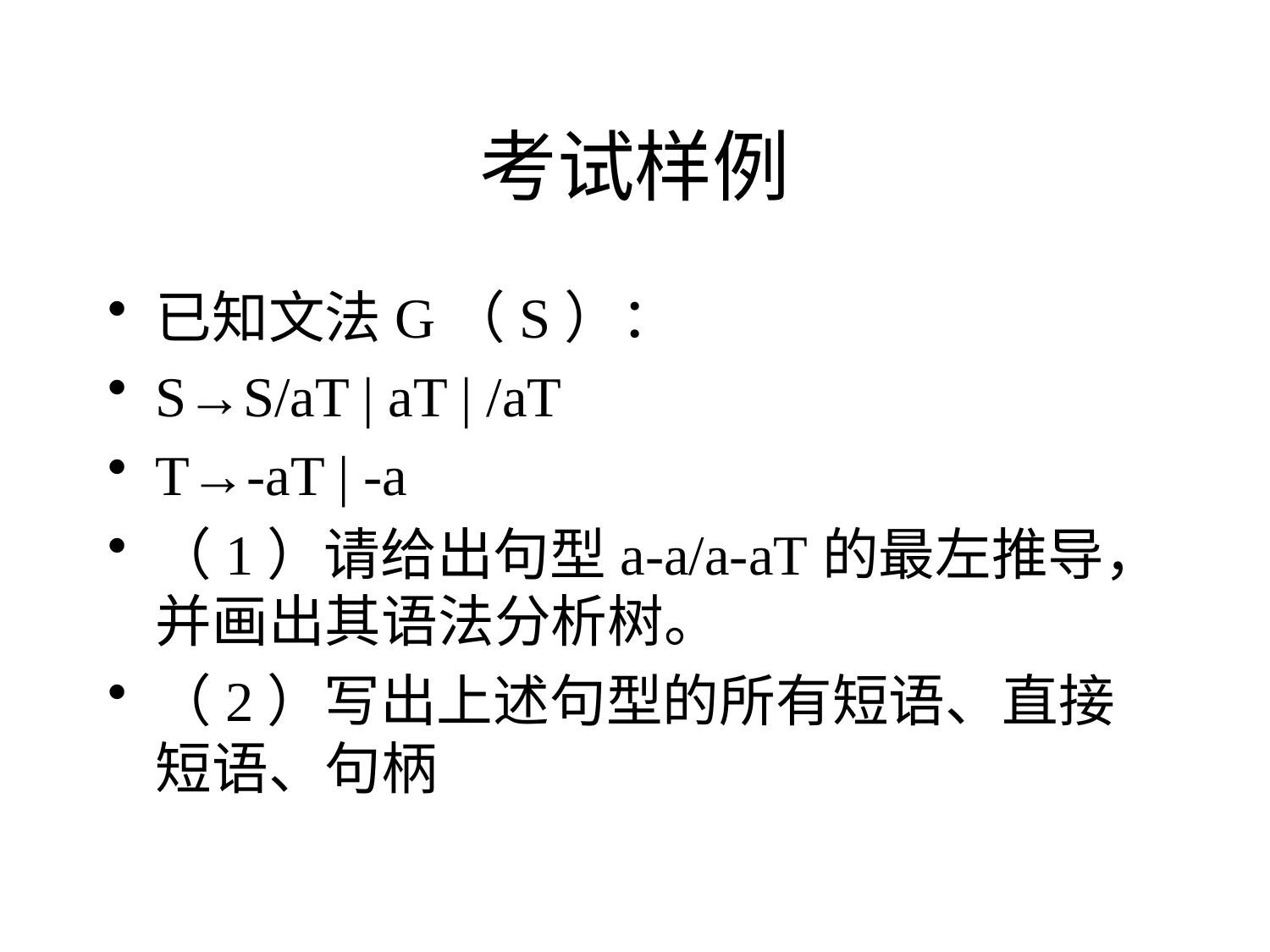

# 考试样例
已知文法G（S）：
S→S/aT | aT | /aT
T→-aT | -a
（1）请给出句型a-a/a-aT的最左推导，并画出其语法分析树。
（2）写出上述句型的所有短语、直接短语、句柄